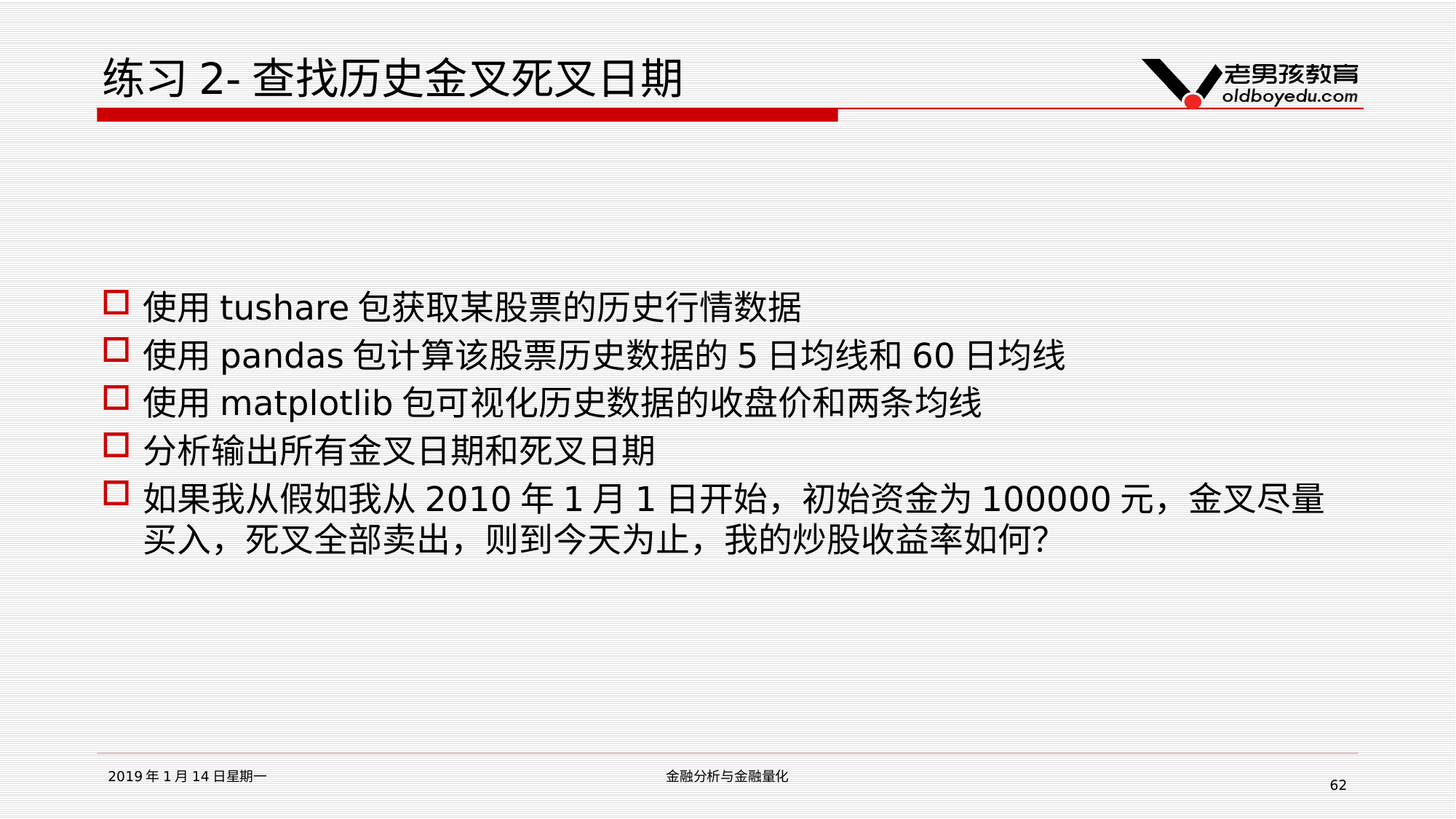

# 练习2-查找历史金叉死叉日期
使用tushare包获取某股票的历史行情数据
使用pandas包计算该股票历史数据的5日均线和60日均线
使用matplotlib包可视化历史数据的收盘价和两条均线
分析输出所有金叉日期和死叉日期
如果我从假如我从2010年1月1日开始，初始资金为100000元，金叉尽量买入，死叉全部卖出，则到今天为止，我的炒股收益率如何？
2019年1月14日星期一
金融分析与金融量化
62